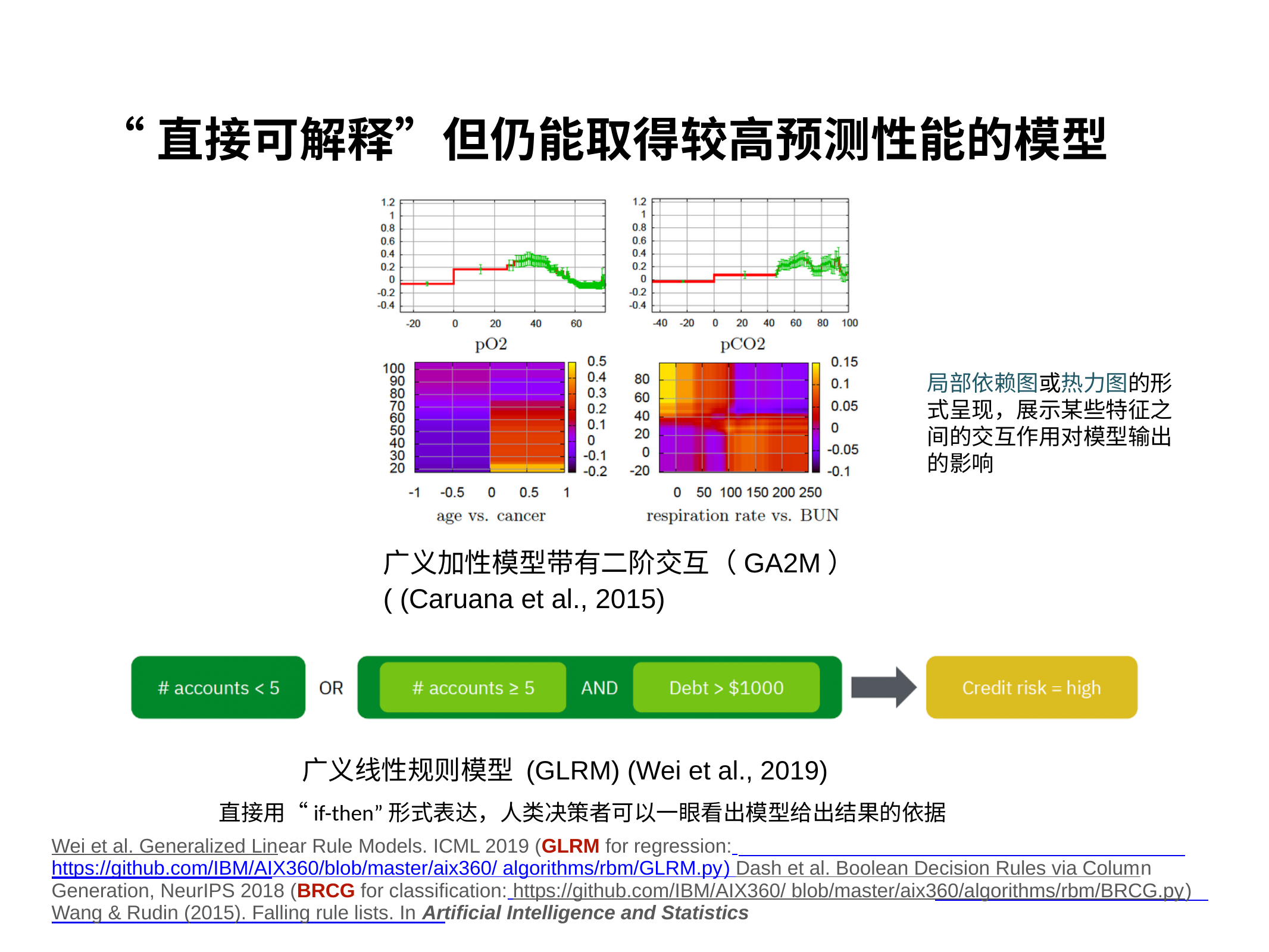

“直接可解释”但仍能取得较高预测性能的模型

局部依赖图或热力图的形式呈现，展示某些特征之间的交互作用对模型输出的影响
广义加性模型带有二阶交互（GA2M） ( (Caruana et al., 2015)

广义线性规则模型 (GLRM) (Wei et al., 2019)
直接用“if-then”形式表达，人类决策者可以一眼看出模型给出结果的依据
Wei et al. Generalized Linear Rule Models. ICML 2019 (GLRM for regression: https://github.com/IBM/AIX360/blob/master/aix360/ algorithms/rbm/GLRM.py) Dash et al. Boolean Decision Rules via Column Generation, NeurIPS 2018 (BRCG for classification: https://github.com/IBM/AIX360/ blob/master/aix360/algorithms/rbm/BRCG.py) Wang & Rudin (2015). Falling rule lists. In Artificial Intelligence and Statistics